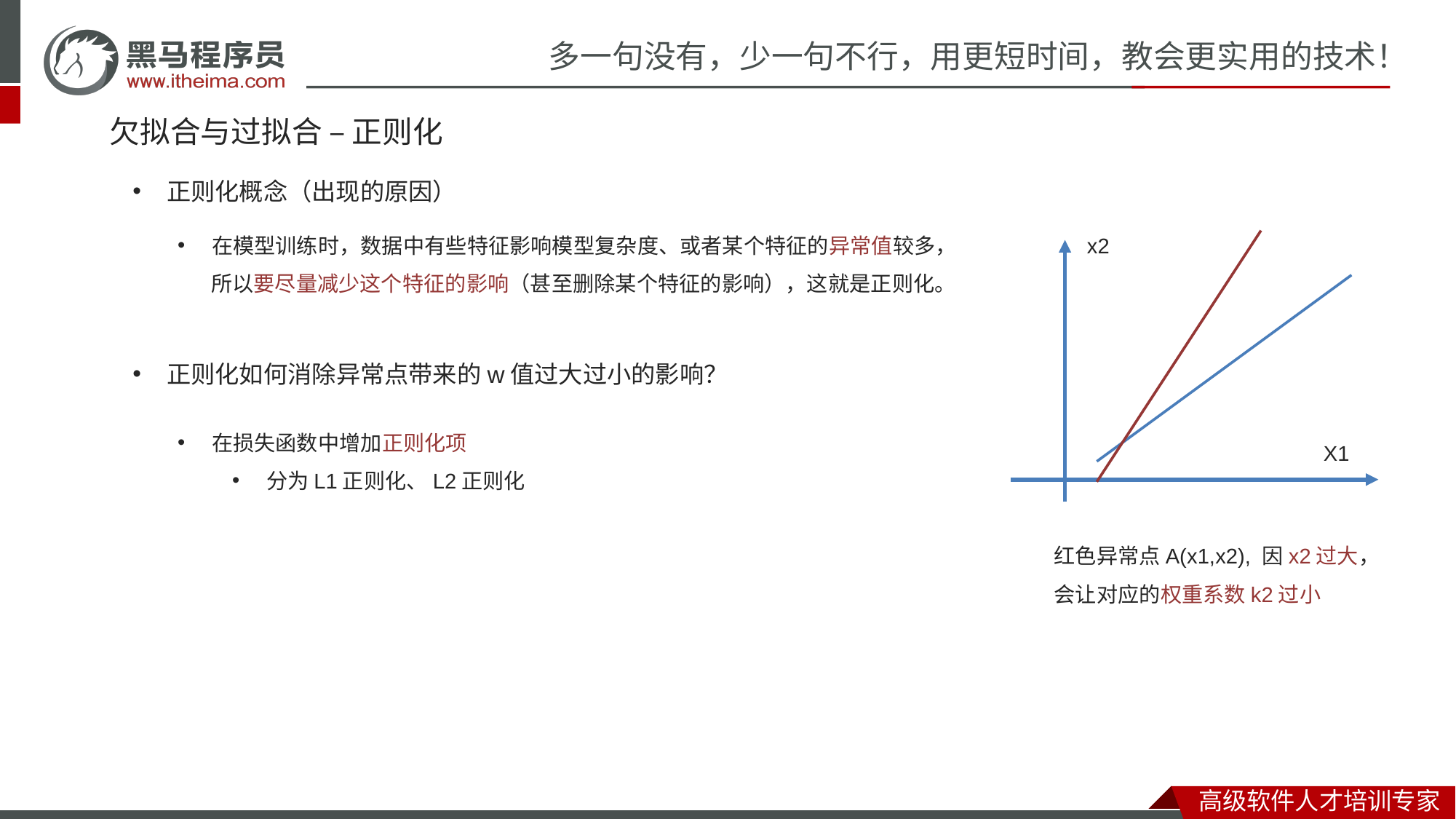

# 欠拟合与过拟合 – 正则化
正则化概念（出现的原因）
在模型训练时，数据中有些特征影响模型复杂度、或者某个特征的异常值较多，
      所以要尽量减少这个特征的影响（甚至删除某个特征的影响），这就是正则化。
x2
正则化如何消除异常点带来的w值过大过小的影响？
在损失函数中增加正则化项
分为L1正则化、L2正则化
X1
红色异常点A(x1,x2), 因x2过大，
会让对应的权重系数k2过小